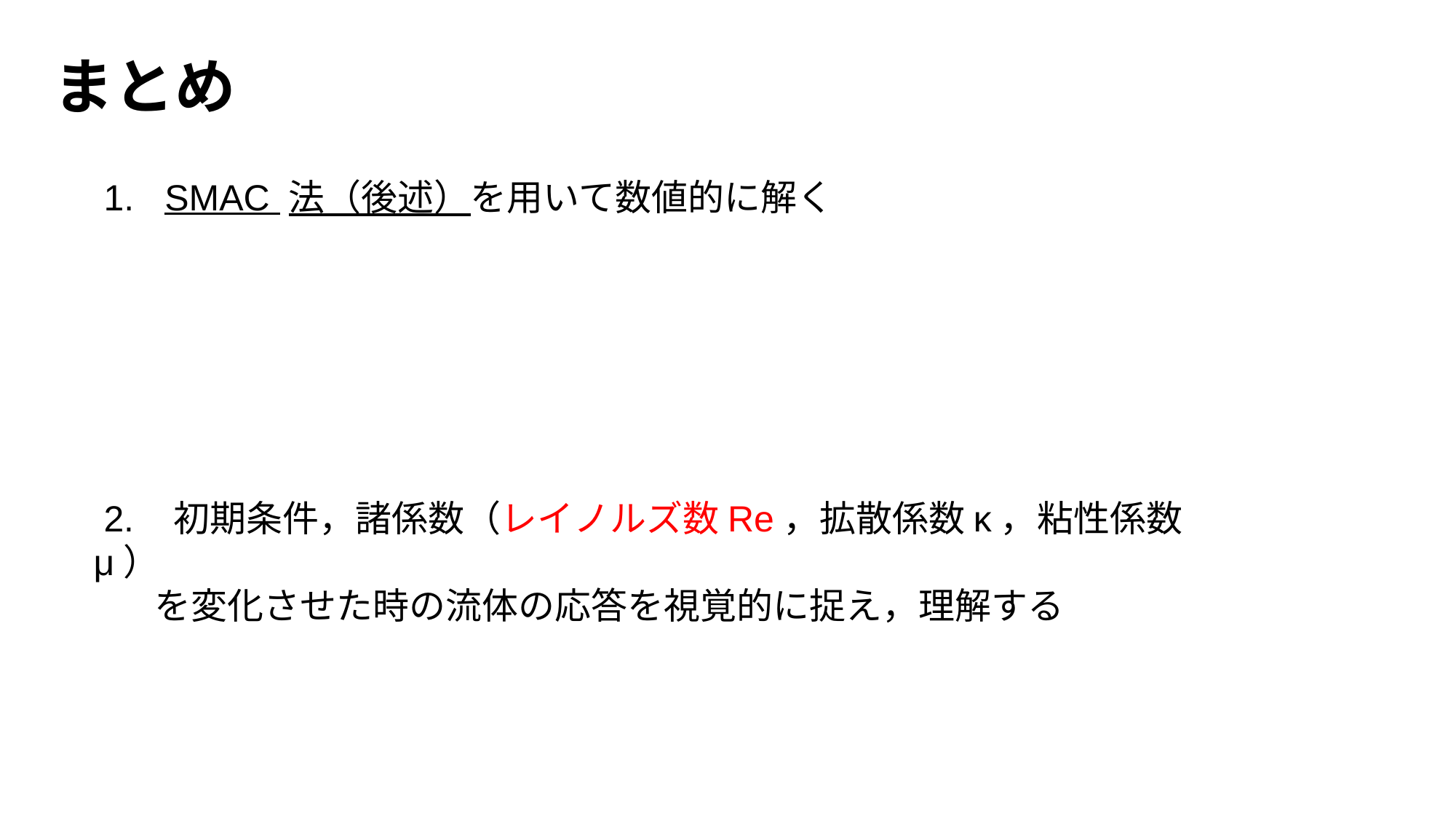

まとめ
 1.   SMAC 法（後述）を用いて数値的に解く
 2.   初期条件，諸係数（レイノルズ数Re，拡散係数κ，粘性係数μ）
　   を変化させた時の流体の応答を視覚的に捉え，理解する